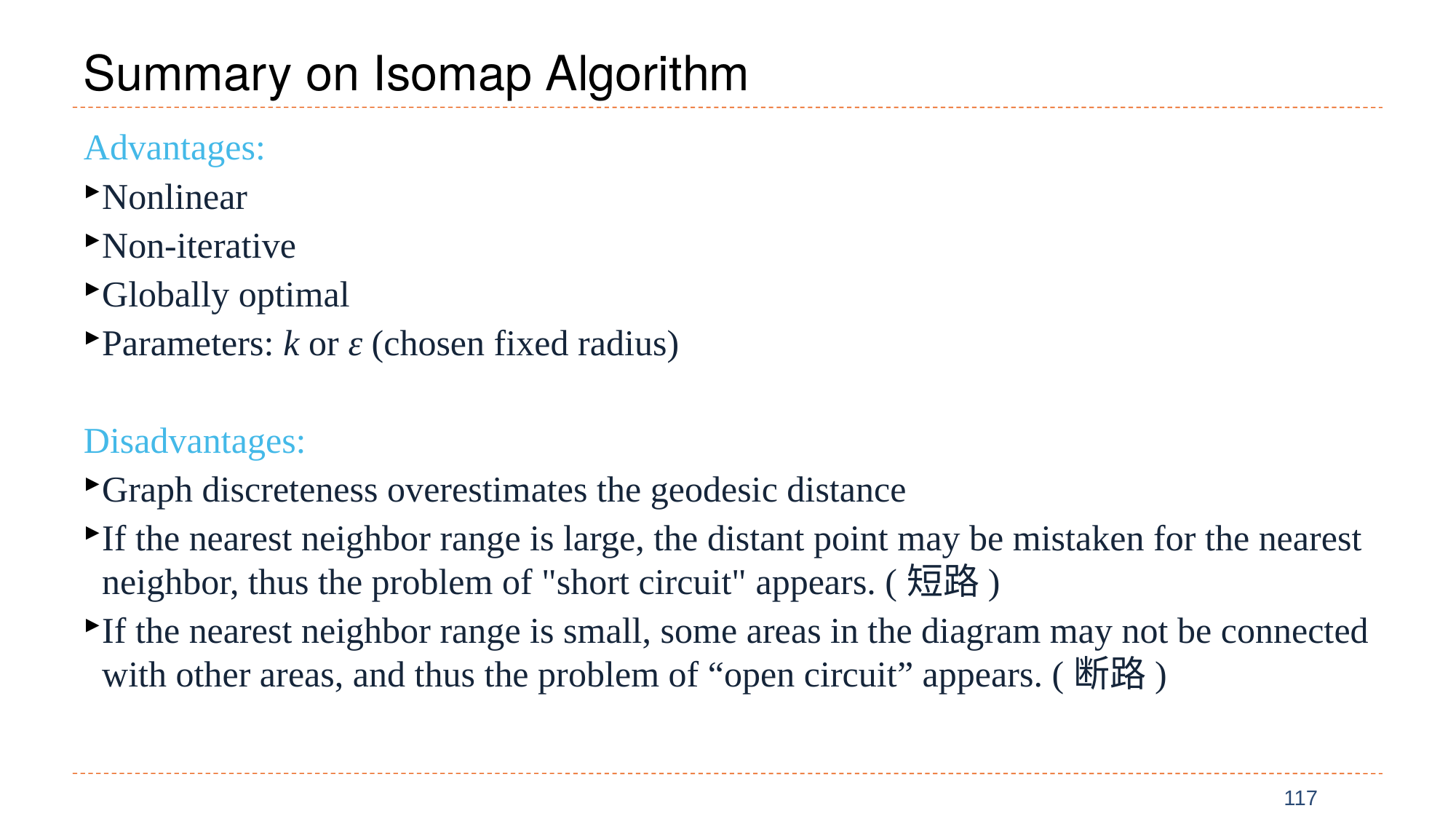

# Summary on Isomap Algorithm
Advantages:
Nonlinear
Non-iterative
Globally optimal
Parameters: k or ε (chosen fixed radius)

Disadvantages:
Graph discreteness overestimates the geodesic distance
If the nearest neighbor range is large, the distant point may be mistaken for the nearest neighbor, thus the problem of "short circuit" appears. (短路)
If the nearest neighbor range is small, some areas in the diagram may not be connected with other areas, and thus the problem of “open circuit” appears. (断路)